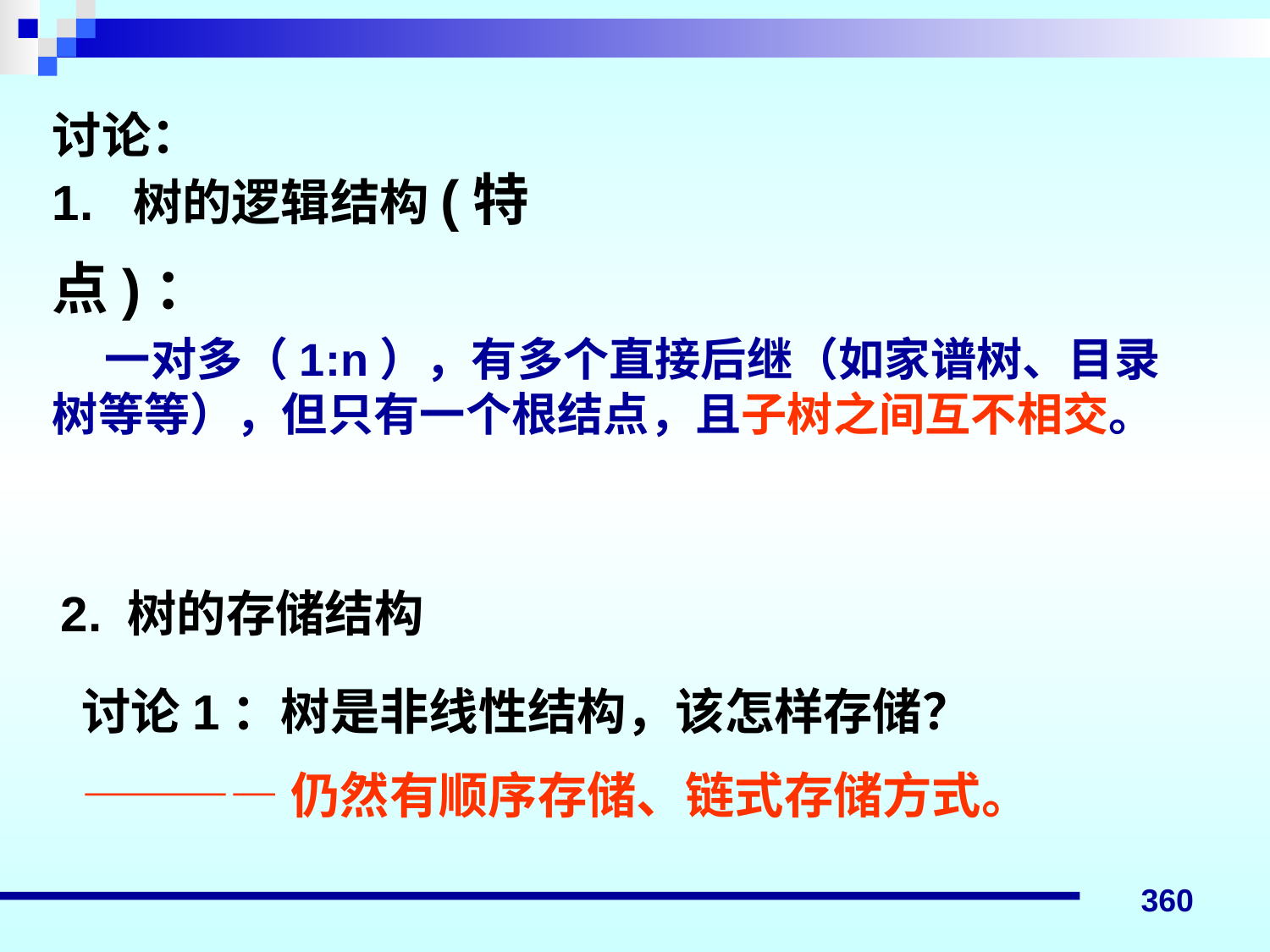

# 讨论： 1.  树的逻辑结构(特点)：
    一对多（1:n），有多个直接后继（如家谱树、目录树等等），但只有一个根结点，且子树之间互不相交。
2. 树的存储结构
讨论1：树是非线性结构，该怎样存储？
————仍然有顺序存储、链式存储方式。
360